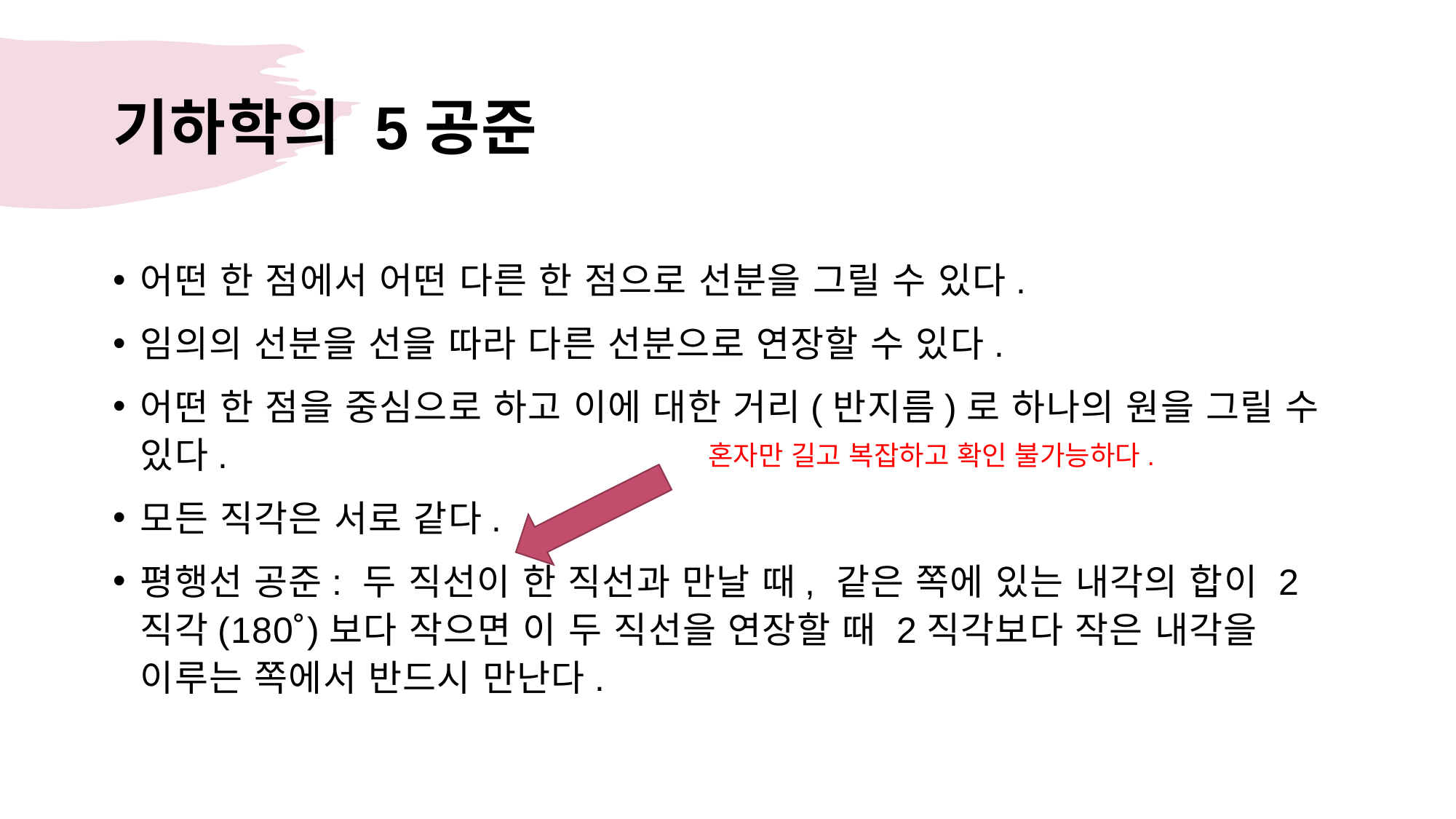

# 기하학의 5공준
어떤 한 점에서 어떤 다른 한 점으로 선분을 그릴 수 있다.
임의의 선분을 선을 따라 다른 선분으로 연장할 수 있다.
어떤 한 점을 중심으로 하고 이에 대한 거리(반지름)로 하나의 원을 그릴 수 있다.
모든 직각은 서로 같다.
평행선 공준: 두 직선이 한 직선과 만날 때, 같은 쪽에 있는 내각의 합이 2직각(180˚)보다 작으면 이 두 직선을 연장할 때 2직각보다 작은 내각을 이루는 쪽에서 반드시 만난다.
혼자만 길고 복잡하고 확인 불가능하다.